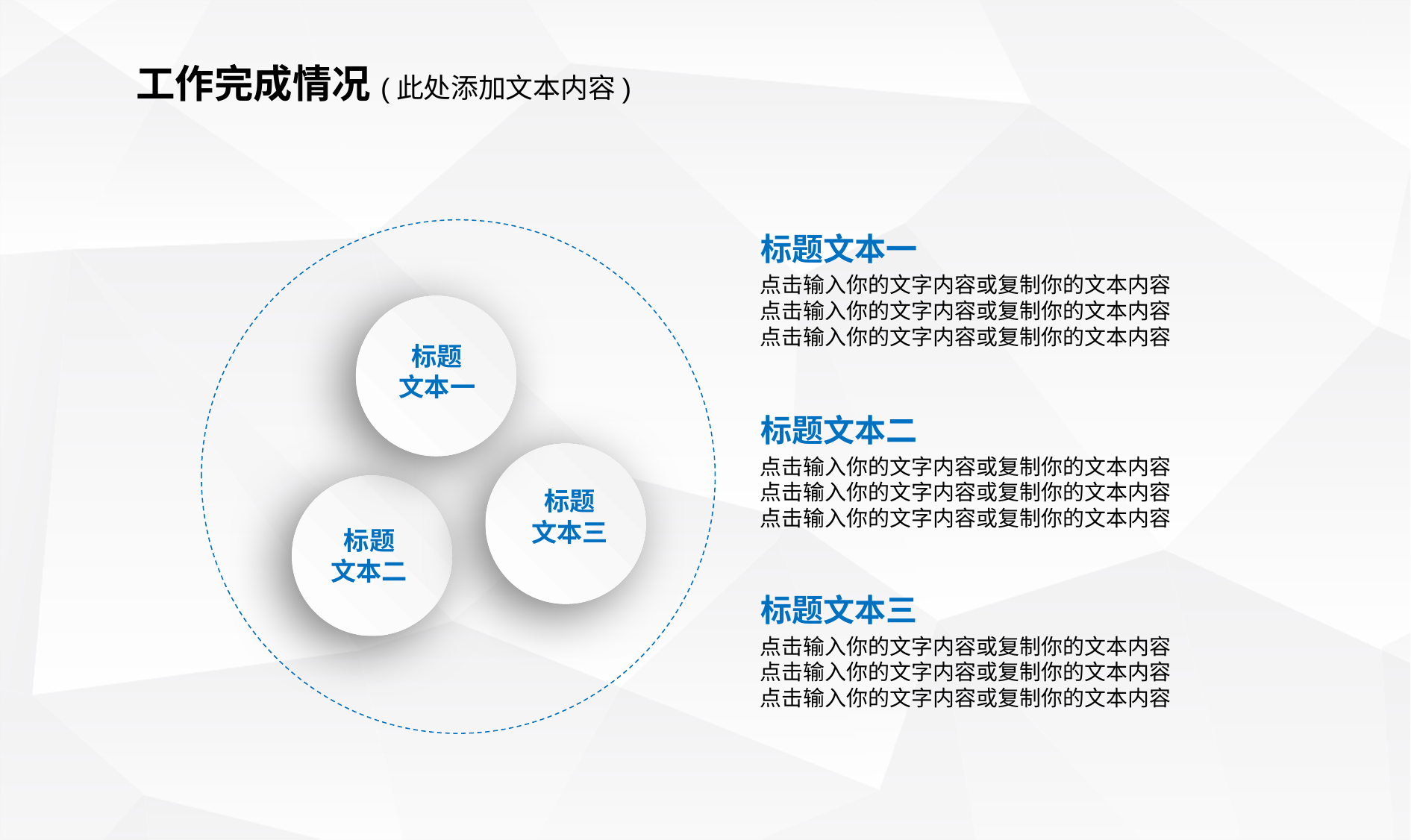

工作完成情况(此处添加文本内容)

标题文本一
点击输入你的文字内容或复制你的文本内容
点击输入你的文字内容或复制你的文本内容
点击输入你的文字内容或复制你的文本内容

标题
文本一
标题文本二

点击输入你的文字内容或复制你的文本内容
点击输入你的文字内容或复制你的文本内容
点击输入你的文字内容或复制你的文本内容

标题
文本三
标题
文本二
标题文本三
点击输入你的文字内容或复制你的文本内容
点击输入你的文字内容或复制你的文本内容
点击输入你的文字内容或复制你的文本内容